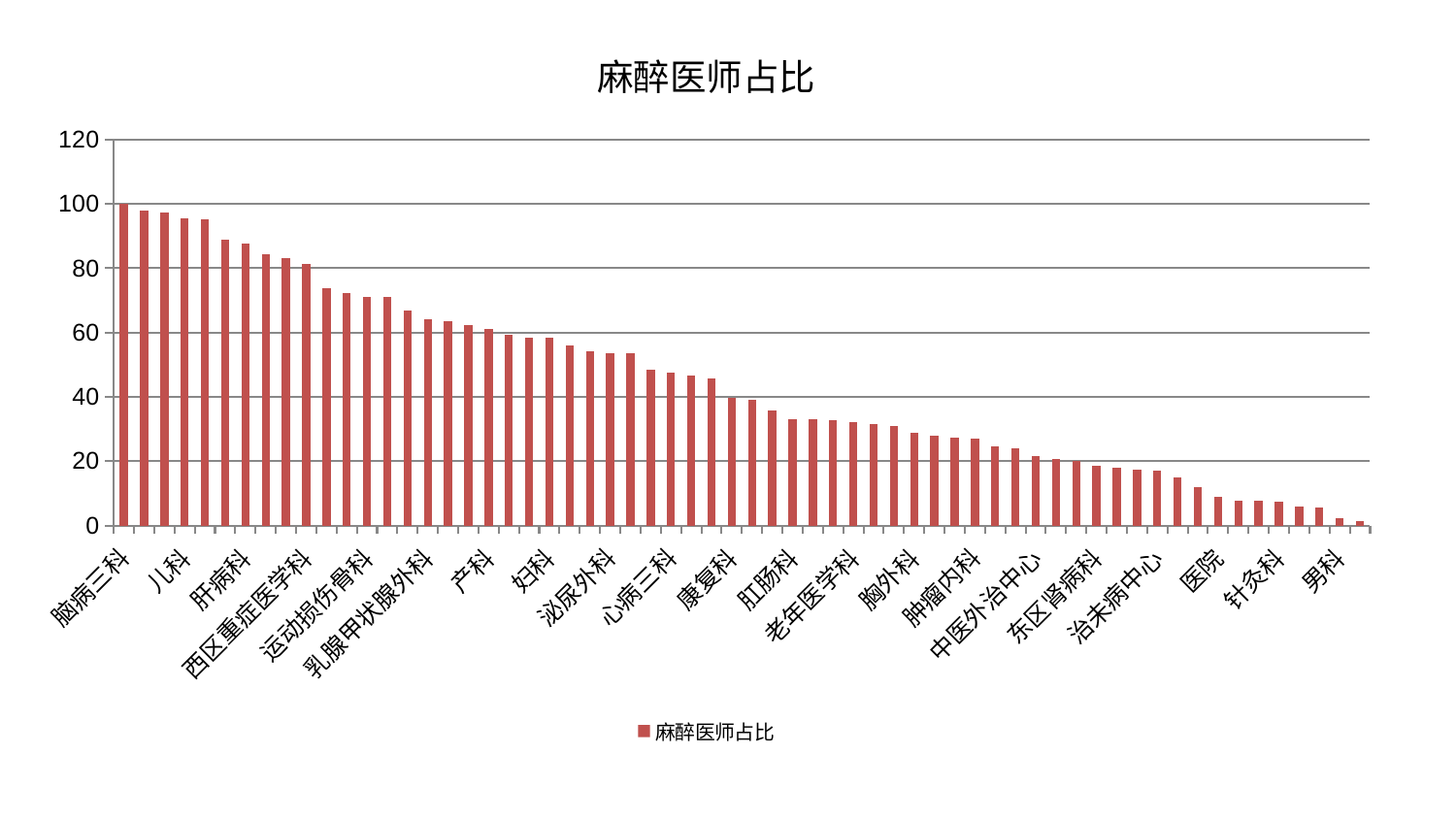

### Chart: 麻醉医师占比

| Category | 麻醉医师占比 |
|---|---|
| 脑病三科 | 100.0 |
| 口腔科 | 97.90442763662847 |
| 心病二科 | 97.33935637903524 |
| 儿科 | 95.42706381762608 |
| 肾脏内科 | 95.08298163777147 |
| 脾胃病科 | 88.79440890961995 |
| 肝病科 | 87.77886571633303 |
| 脑病二科 | 84.41983316436325 |
| 内分泌科 | 83.03218535523409 |
| 西区重症医学科 | 81.49003084704489 |
| 综合内科 | 73.87764786486376 |
| 美容皮肤科 | 72.243801849873 |
| 运动损伤骨科 | 71.2147472487025 |
| 重症医学科 | 70.94179774080098 |
| 脊柱骨科 | 66.87741673627743 |
| 乳腺甲状腺外科 | 64.07687037888073 |
| 显微骨科 | 63.47349964838637 |
| 心病一科 | 62.23392227667691 |
| 产科 | 61.25093226649939 |
| 心血管内科 | 59.40856501676296 |
| 肝胆外科 | 58.35143208791242 |
| 妇科 | 58.346066090482914 |
| 普通外科 | 55.87895430462272 |
| 小儿骨科 | 54.108111444022214 |
| 泌尿外科 | 53.58592116590619 |
| 眼科 | 53.54449649132728 |
| 耳鼻喉科 | 48.31884519023422 |
| 心病三科 | 47.590548964521446 |
| 小儿推拿科 | 46.632202094216865 |
| 推拿科 | 45.715412645980564 |
| 康复科 | 39.53922113608342 |
| 脑病一科 | 39.08320095945222 |
| 脾胃科消化科合并 | 35.75256914174374 |
| 肛肠科 | 33.11551893879214 |
| 微创骨科 | 32.940478940885654 |
| 周围血管科 | 32.85702602464262 |
| 老年医学科 | 32.24230015919201 |
| 东区重症医学科 | 31.51538460070325 |
| 身心医学科 | 30.779644841855887 |
| 胸外科 | 28.811688371457727 |
| 皮肤科 | 27.922817344947617 |
| 神经外科 | 27.33938536316169 |
| 肿瘤内科 | 26.88956362621363 |
| 中医经典科 | 24.627079802980248 |
| 神经内科 | 23.86199742688136 |
| 中医外治中心 | 21.46672348367431 |
| 呼吸内科 | 20.77223841745012 |
| 血液科 | 20.022078050837 |
| 东区肾病科 | 18.417879501154555 |
| 创伤骨科 | 18.013827920399784 |
| 妇科妇二科合并 | 17.33242391986579 |
| 治未病中心 | 17.069232037012828 |
| 心病四科 | 15.034118592281866 |
| 消化内科 | 11.935814444139432 |
| 医院 | 8.840113829564222 |
| 关节骨科 | 7.751747907634411 |
| 骨科 | 7.712595394035441 |
| 针灸科 | 7.326080466046906 |
| 妇二科 | 5.7946966443731425 |
| 肾病科 | 5.60257912950801 |
| 男科 | 2.4087237545731535 |
| 风湿病科 | 1.2580026111997915 |
39